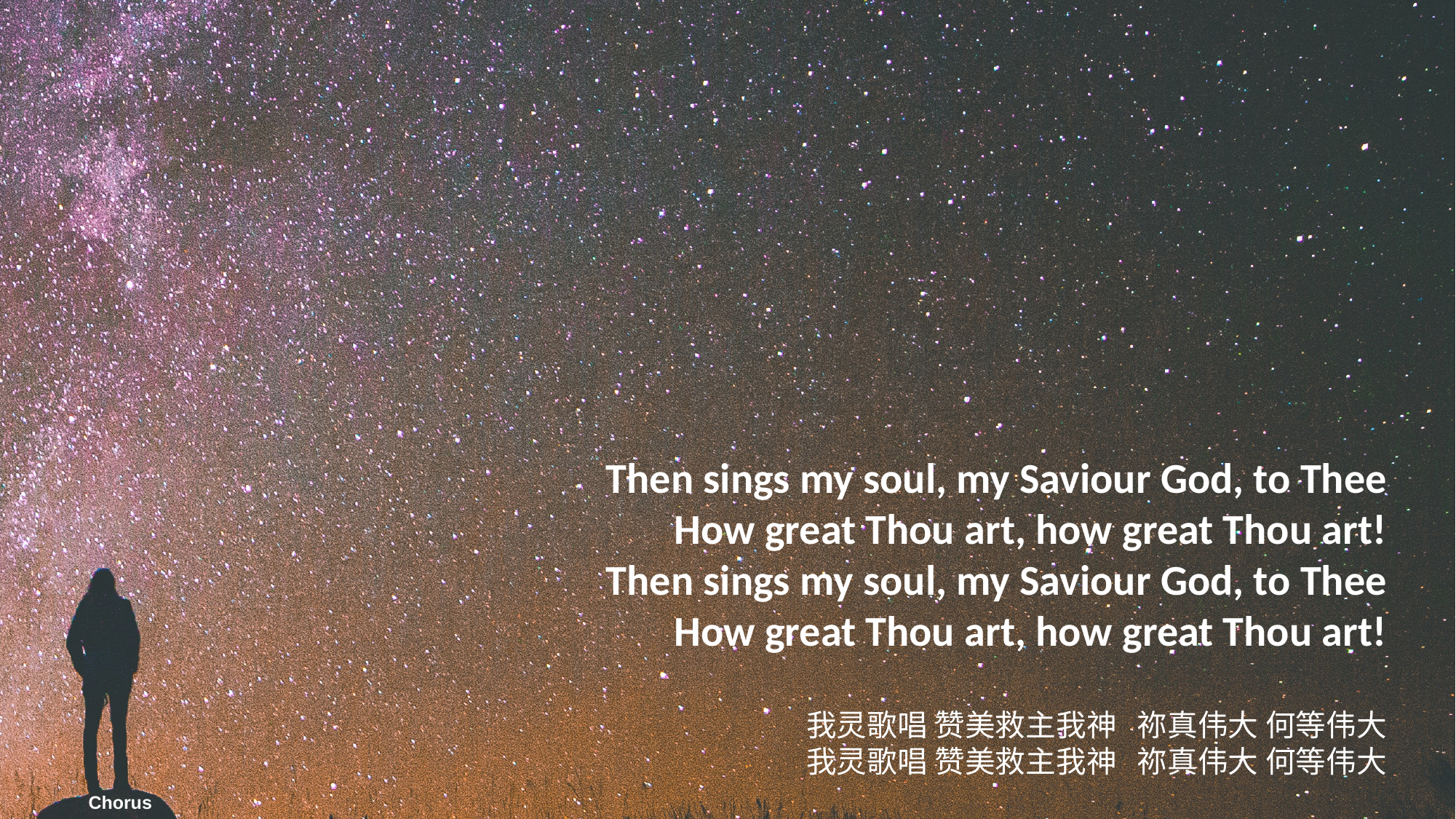

Then sings my soul, my Saviour God, to Thee
How great Thou art, how great Thou art!
Then sings my soul, my Saviour God, to Thee
How great Thou art, how great Thou art!

我灵歌唱 赞美救主我神   祢真伟大 何等伟大
 我灵歌唱 赞美救主我神   祢真伟大 何等伟大

Chorus